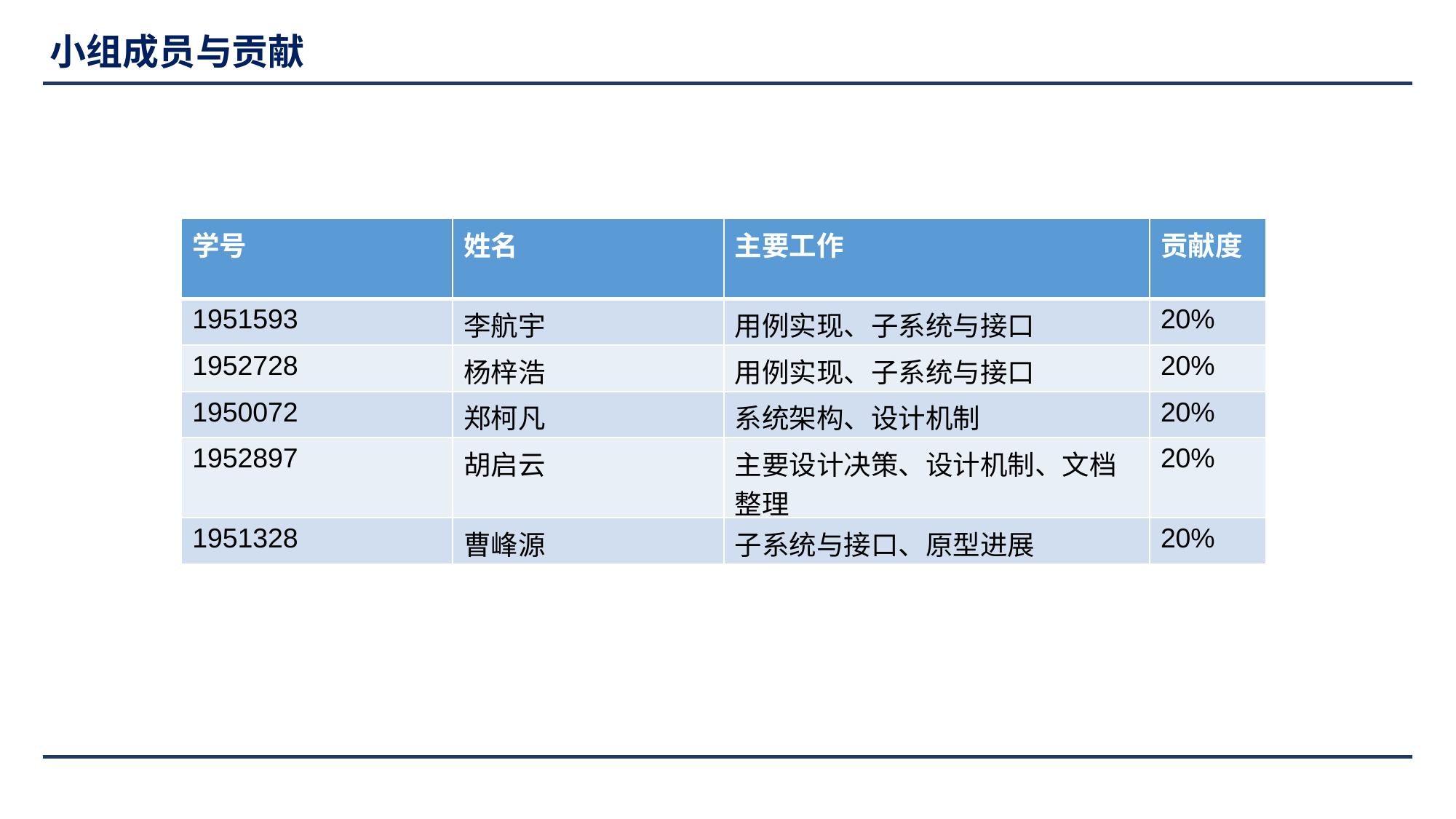

小组成员与贡献
| 学号 | 姓名 | 主要工作 | 贡献度 |
| --- | --- | --- | --- |
| 1951593 | 李航宇 | 用例实现、子系统与接口 | 20% |
| 1952728 | 杨梓浩 | 用例实现、子系统与接口 | 20% |
| 1950072 | 郑柯凡 | 系统架构、设计机制 | 20% |
| 1952897 | 胡启云 | 主要设计决策、设计机制、文档整理 | 20% |
| 1951328 | 曹峰源 | 子系统与接口、原型进展 | 20% |